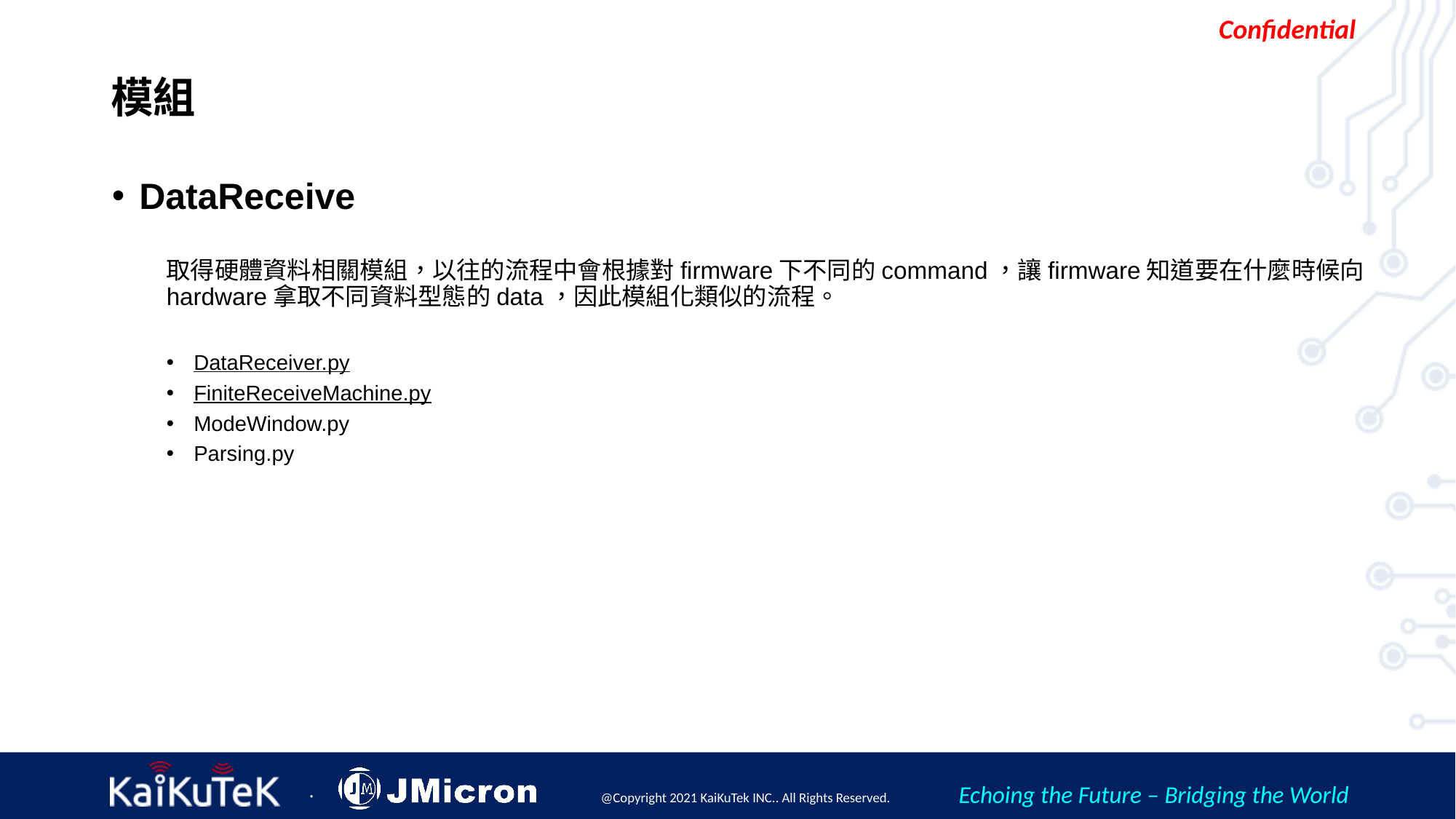

# 模組
DataReceive

取得硬體資料相關模組，以往的流程中會根據對firmware下不同的command，讓firmware知道要在什麼時候向hardware拿取不同資料型態的data，因此模組化類似的流程。

DataReceiver.py
FiniteReceiveMachine.py
ModeWindow.py
Parsing.py